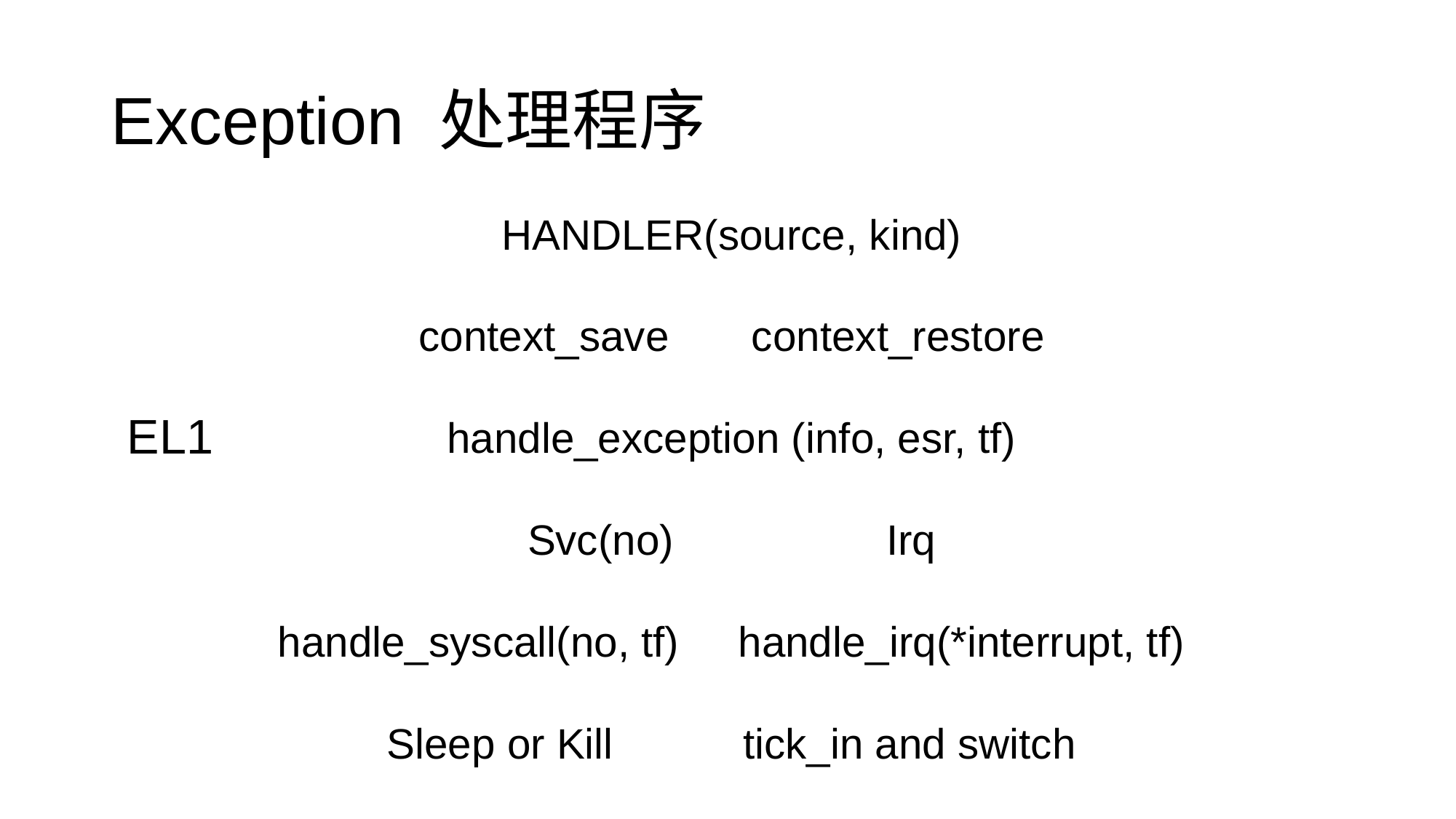

# Exception 处理程序
HANDLER(source, kind)

context_save       context_restore

handle_exception (info, esr, tf)

Svc(no)                  Irq

handle_syscall(no, tf)     handle_irq(*interrupt, tf)

Sleep or Kill           tick_in and switch
EL1